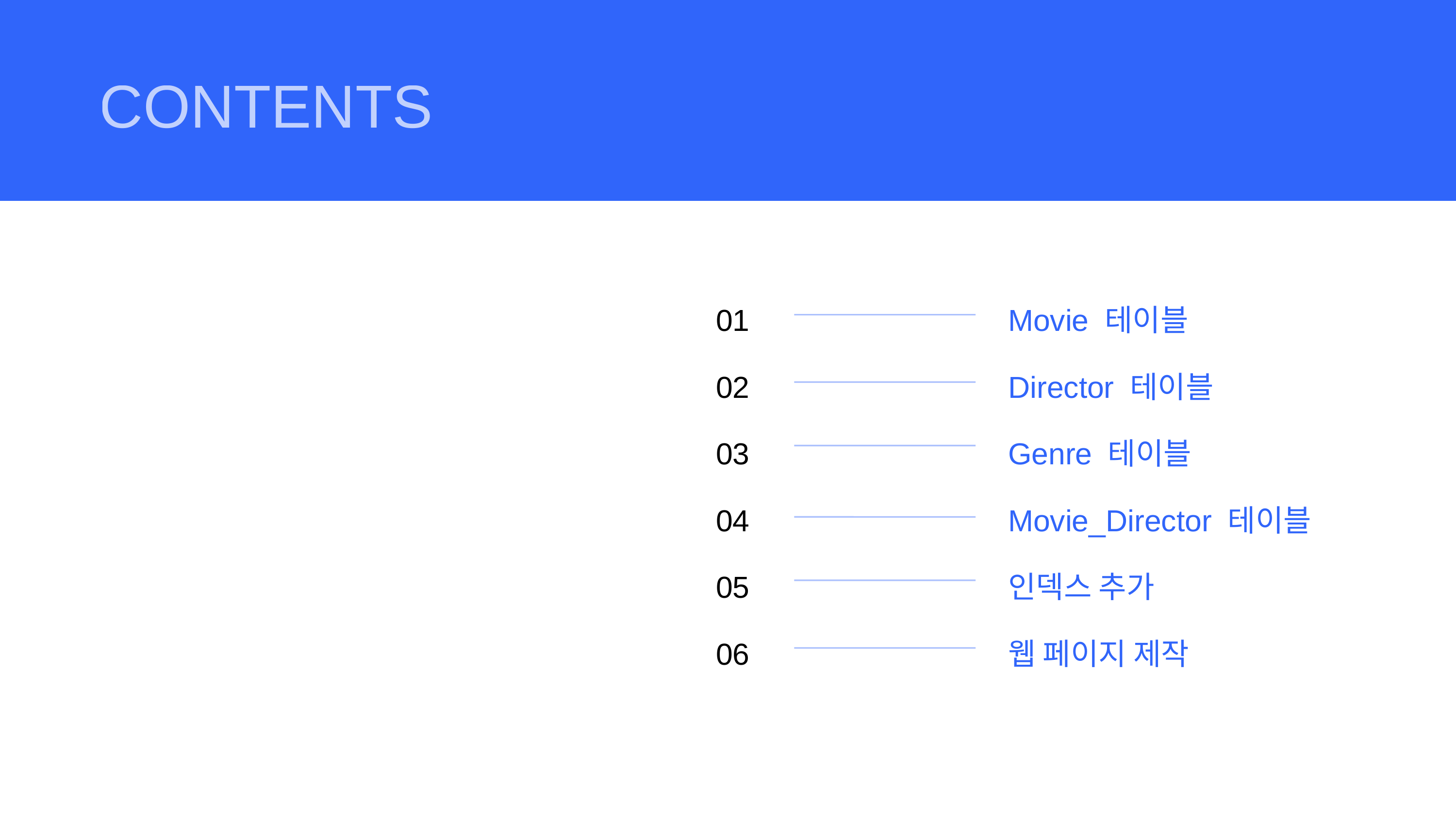

CONTENTS
01
02
03
04
05
06
Movie 테이블
Director 테이블
Genre 테이블
Movie_Director 테이블
인덱스 추가
웹 페이지 제작